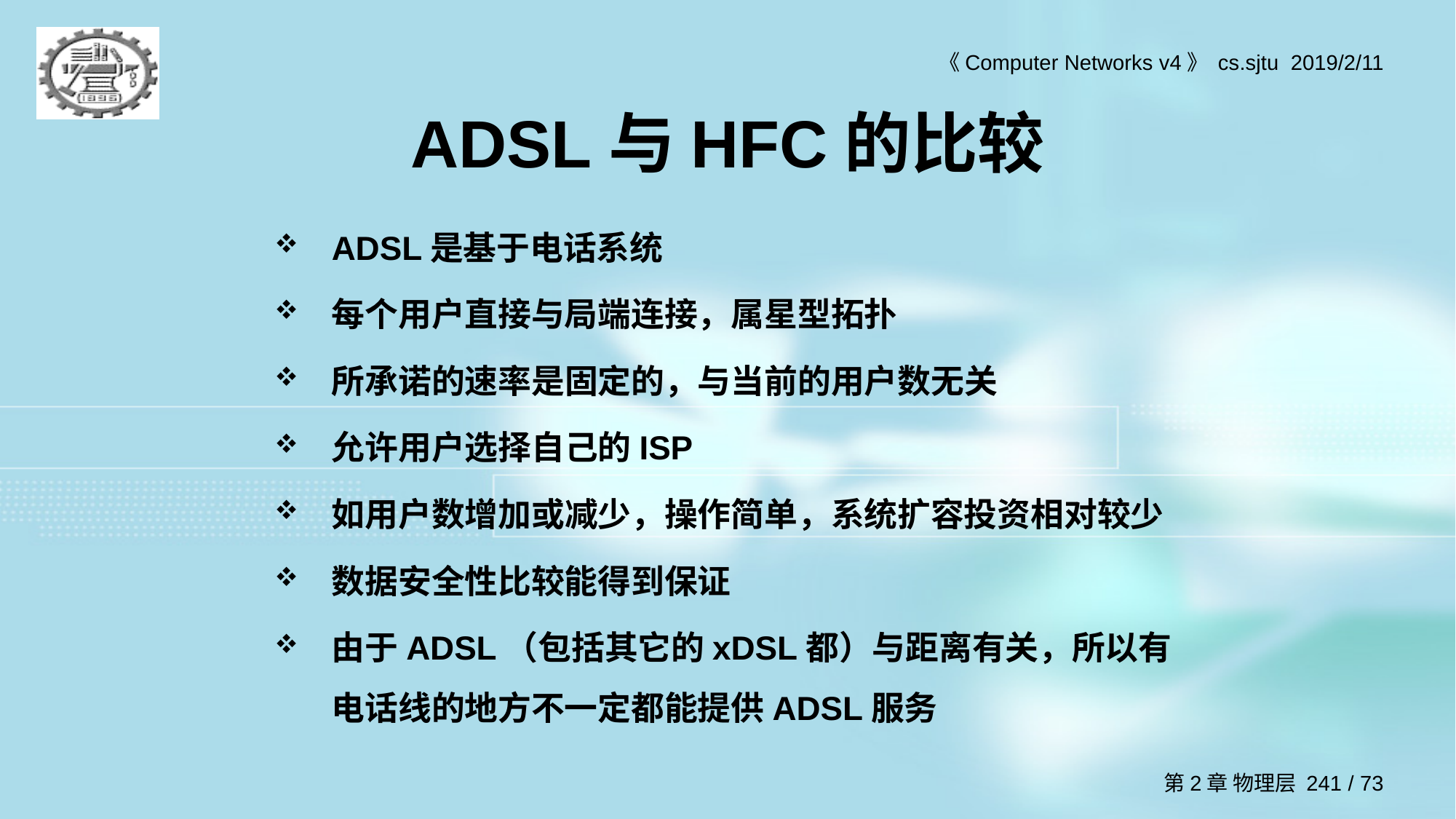

# ADSL与HFC的比较
ADSL是基于电话系统
每个用户直接与局端连接，属星型拓扑
所承诺的速率是固定的，与当前的用户数无关
允许用户选择自己的ISP
如用户数增加或减少，操作简单，系统扩容投资相对较少
数据安全性比较能得到保证
由于ADSL（包括其它的xDSL都）与距离有关，所以有电话线的地方不一定都能提供ADSL服务